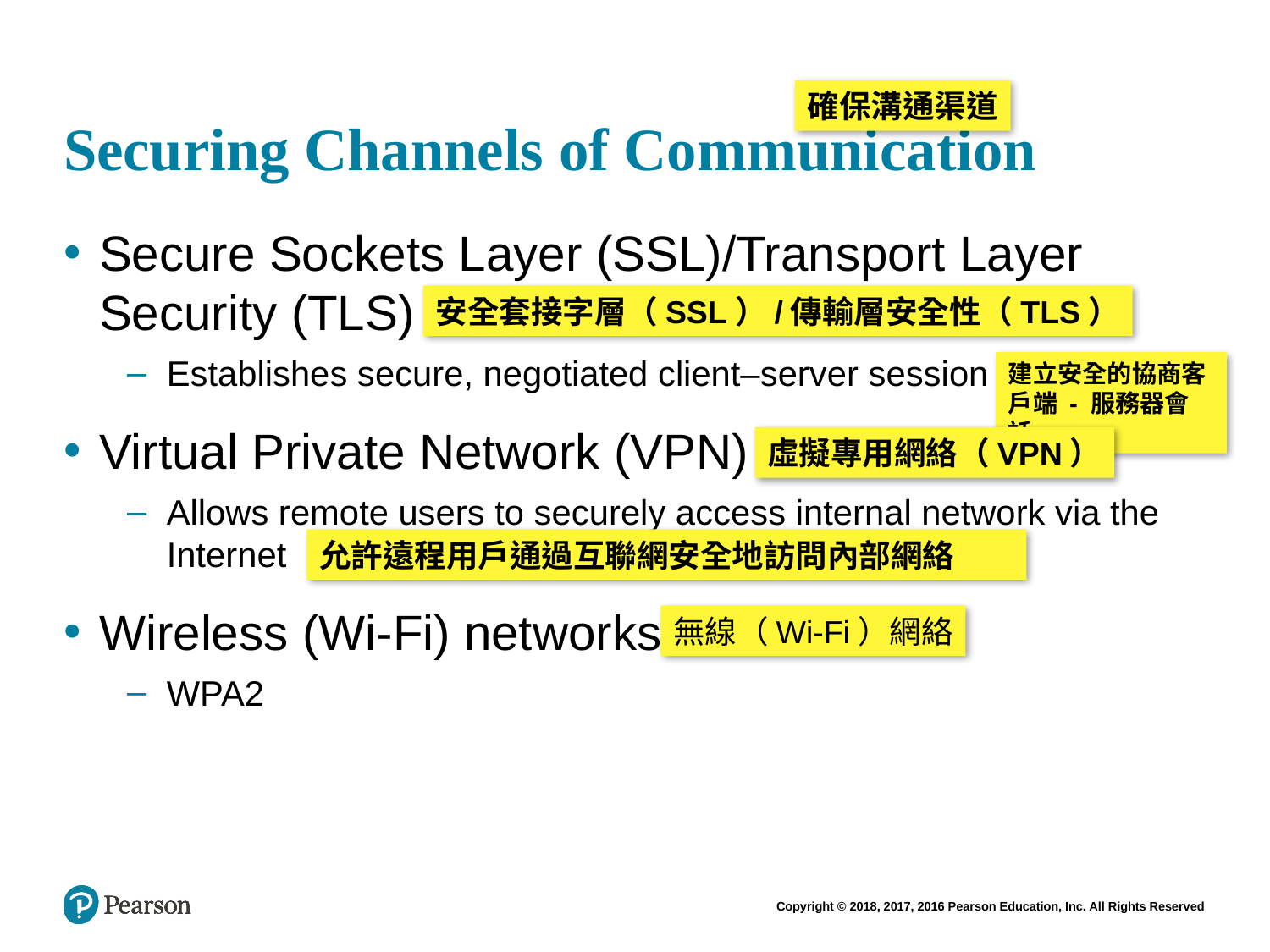

# Securing Channels of Communication
確保溝通渠道
Secure Sockets Layer (SSL)/Transport Layer Security (TLS)
Establishes secure, negotiated client–server session
Virtual Private Network (VPN)
Allows remote users to securely access internal network via the Internet
Wireless (Wi-Fi) networks
WPA2
安全套接字層（SSL）/傳輸層安全性（TLS）
建立安全的協商客戶端 - 服務器會話
虛擬專用網絡（VPN）
允許遠程用戶通過互聯網安全地訪問內部網絡
無線（Wi-Fi）網絡